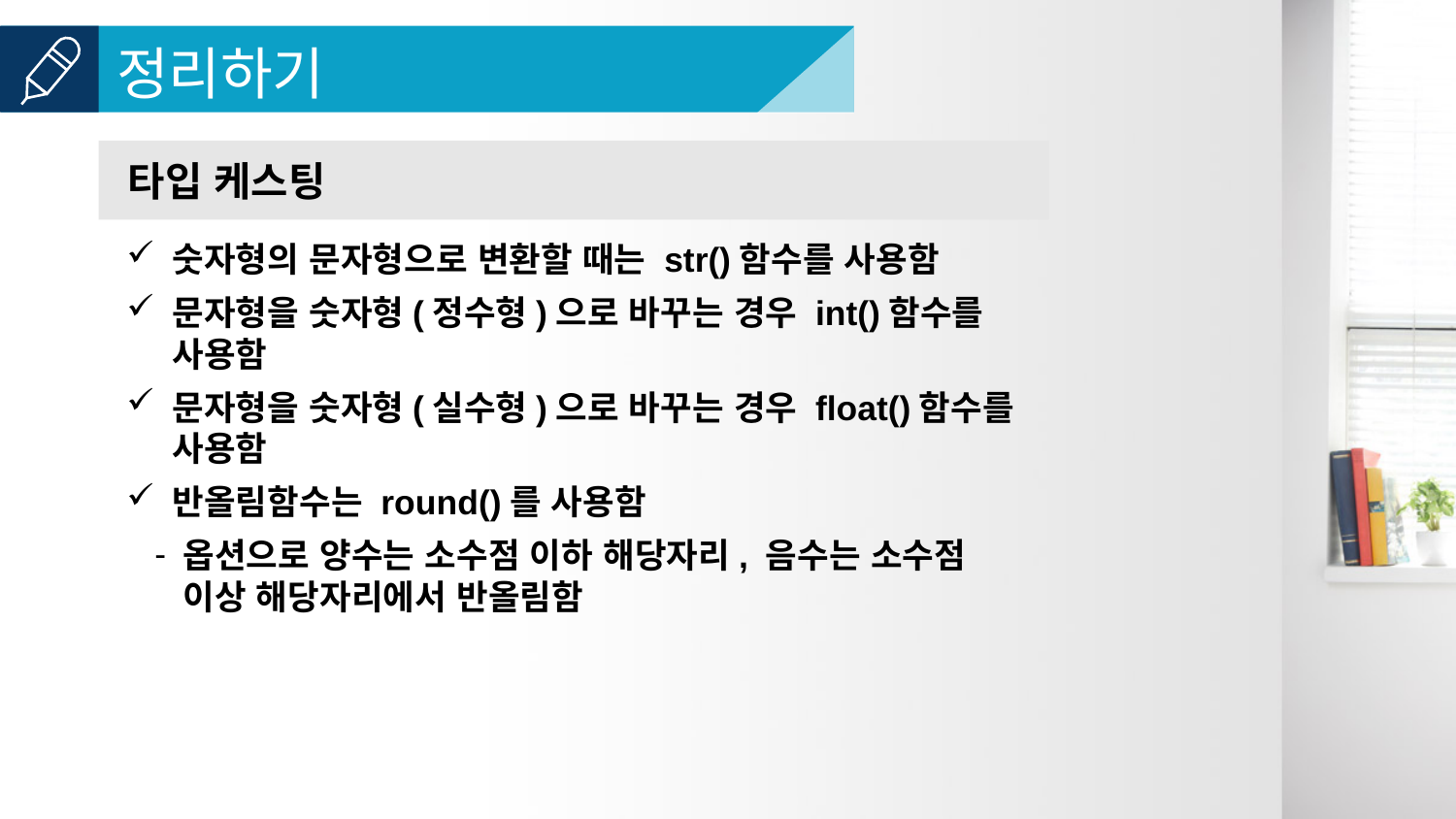

타입 케스팅
숫자형의 문자형으로 변환할 때는 str()함수를 사용함
문자형을 숫자형(정수형)으로 바꾸는 경우 int()함수를 사용함
문자형을 숫자형(실수형)으로 바꾸는 경우 float()함수를 사용함
반올림함수는 round()를 사용함
옵션으로 양수는 소수점 이하 해당자리, 음수는 소수점 이상 해당자리에서 반올림함